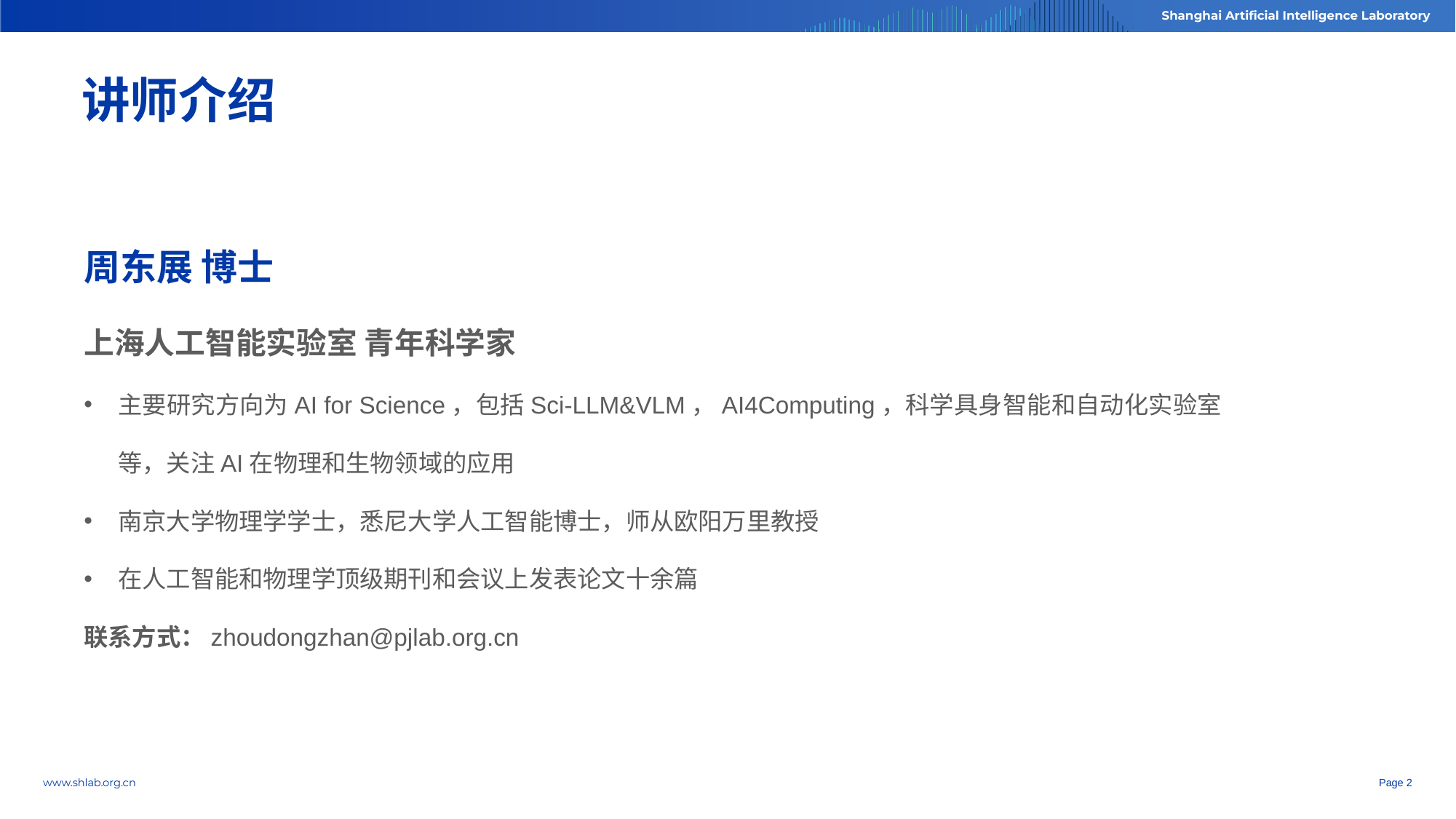

讲师介绍
周东展 博士
上海人工智能实验室 青年科学家
主要研究方向为AI for Science，包括Sci-LLM&VLM，AI4Computing，科学具身智能和自动化实验室等，关注AI在物理和生物领域的应用
南京大学物理学学士，悉尼大学人工智能博士，师从欧阳万里教授
在人工智能和物理学顶级期刊和会议上发表论文十余篇
联系方式：zhoudongzhan@pjlab.org.cn